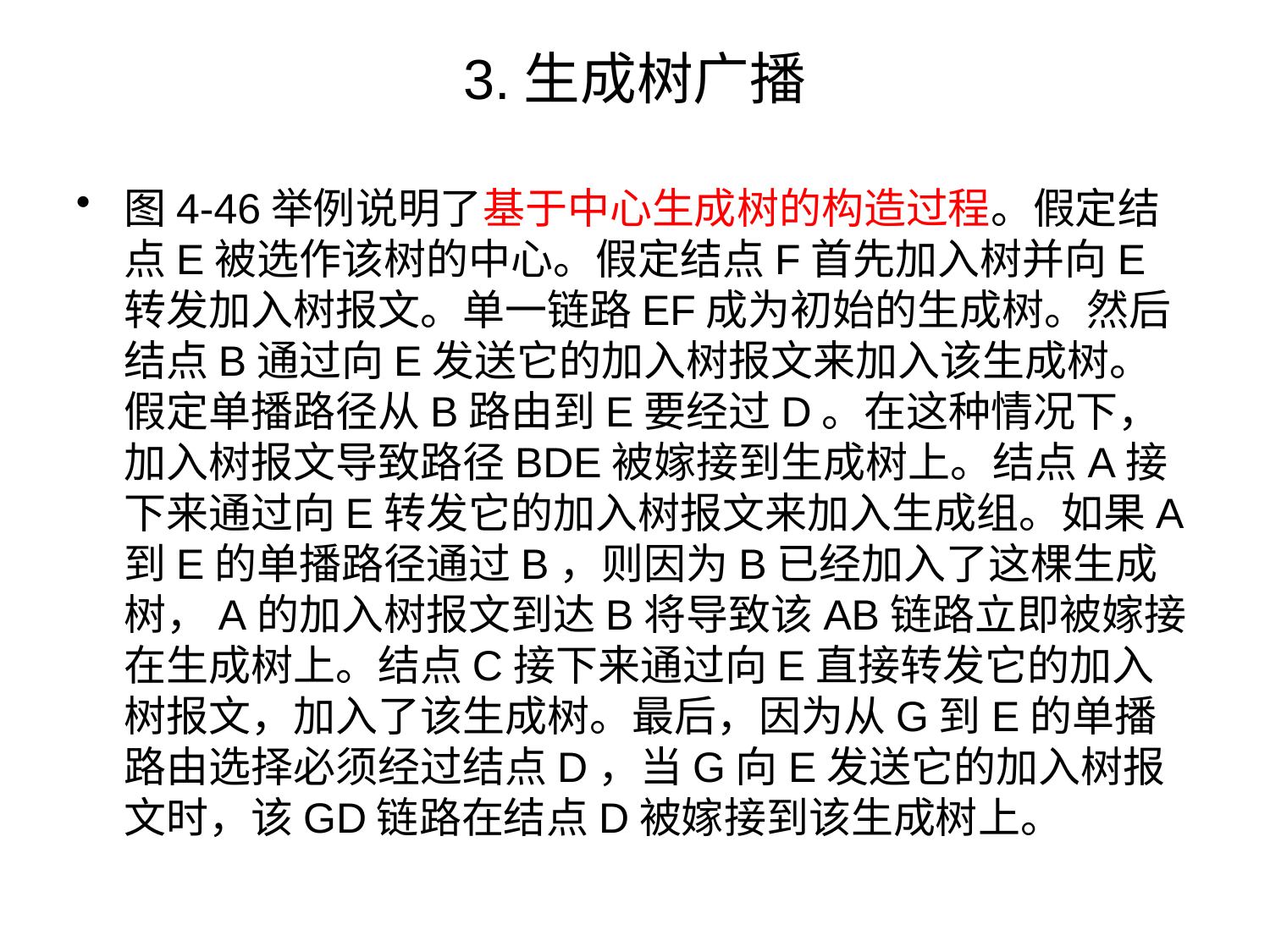

# 3.生成树广播
图4-46举例说明了基于中心生成树的构造过程。假定结点E被选作该树的中心。假定结点F首先加入树并向E转发加入树报文。单一链路EF成为初始的生成树。然后结点B通过向E发送它的加入树报文来加入该生成树。假定单播路径从B路由到E要经过D。在这种情况下， 加入树报文导致路径BDE被嫁接到生成树上。结点A接下来通过向E转发它的加入树报文来加入生成组。如果A到E的单播路径通过B，则因为B已经加入了这棵生成树，A的加入树报文到达B将导致该AB链路立即被嫁接在生成树上。结点C接下来通过向E直接转发它的加入树报文，加入了该生成树。最后，因为从G到E的单播路由选择必须经过结点D，当G向E发送它的加入树报文时，该GD链路在结点D被嫁接到该生成树上。